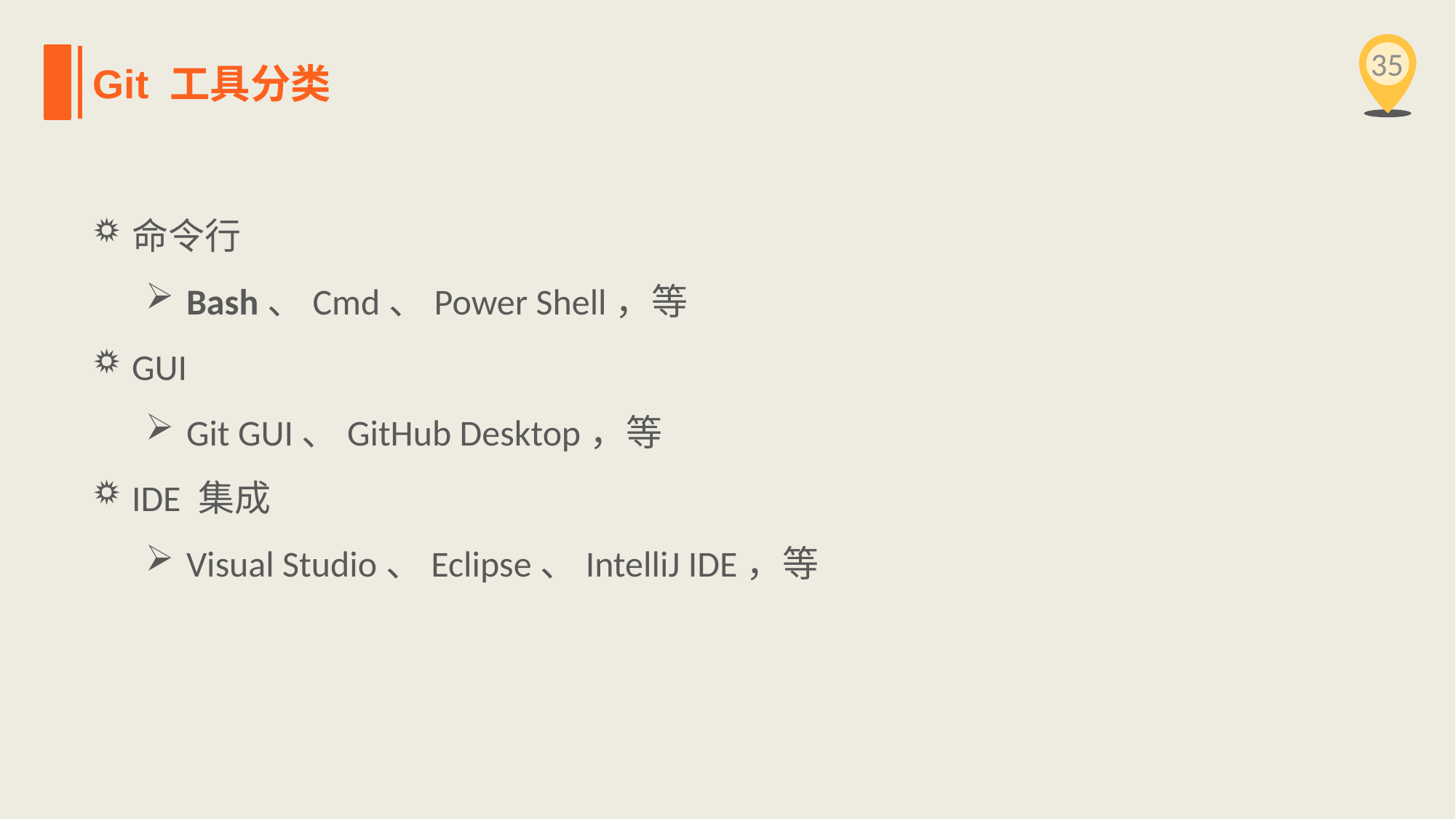

35

Git 工具分类
命令行
Bash、Cmd、Power Shell，等
GUI
Git GUI、GitHub Desktop，等
IDE 集成
Visual Studio、Eclipse、IntelliJ IDE，等